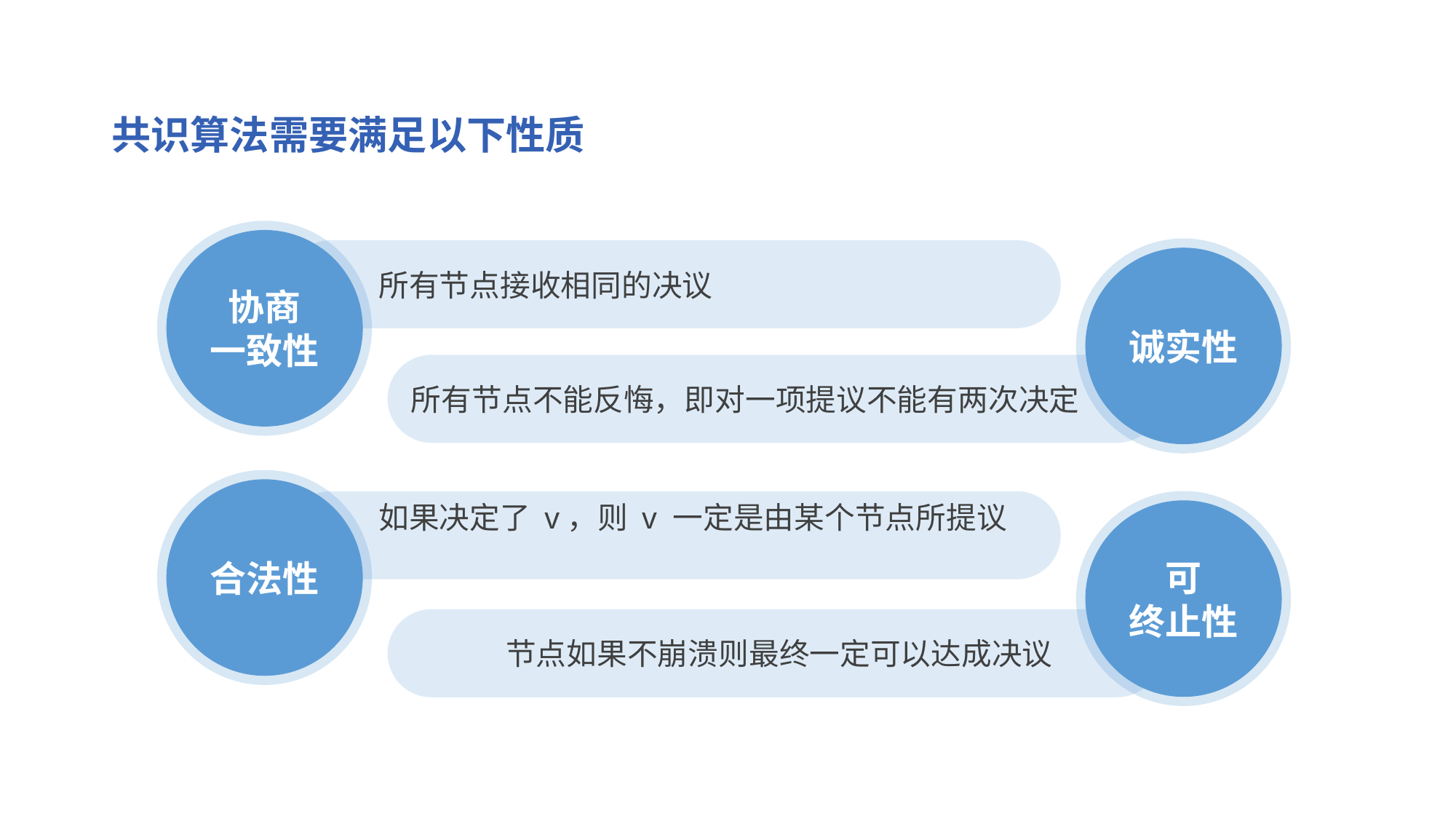

共识算法需要满足以下性质

协商
一致性
         所有节点接收相同的决议

诚实性
所有节点不能反悔，即对一项提议不能有两次决定

合法性
         如果决定了 v，则 v 一定是由某个节点所提议的

可
终止性
             节点如果不崩溃则最终一定可以达成决议